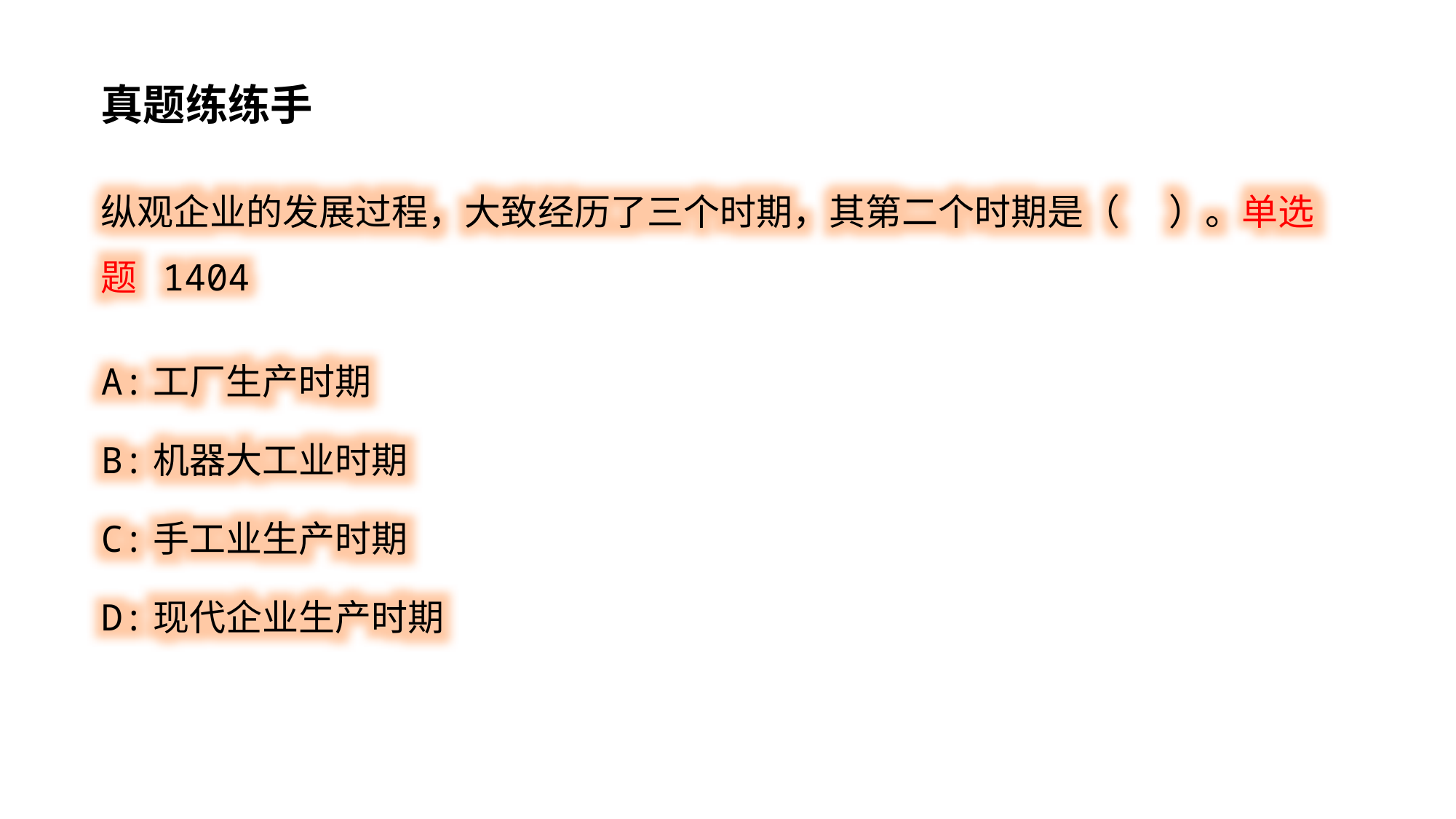

真题练练手
纵观企业的发展过程，大致经历了三个时期，其第二个时期是（      ）。单选题  1404

A:工厂生产时期

B:机器大工业时期

C:手工业生产时期

D:现代企业生产时期